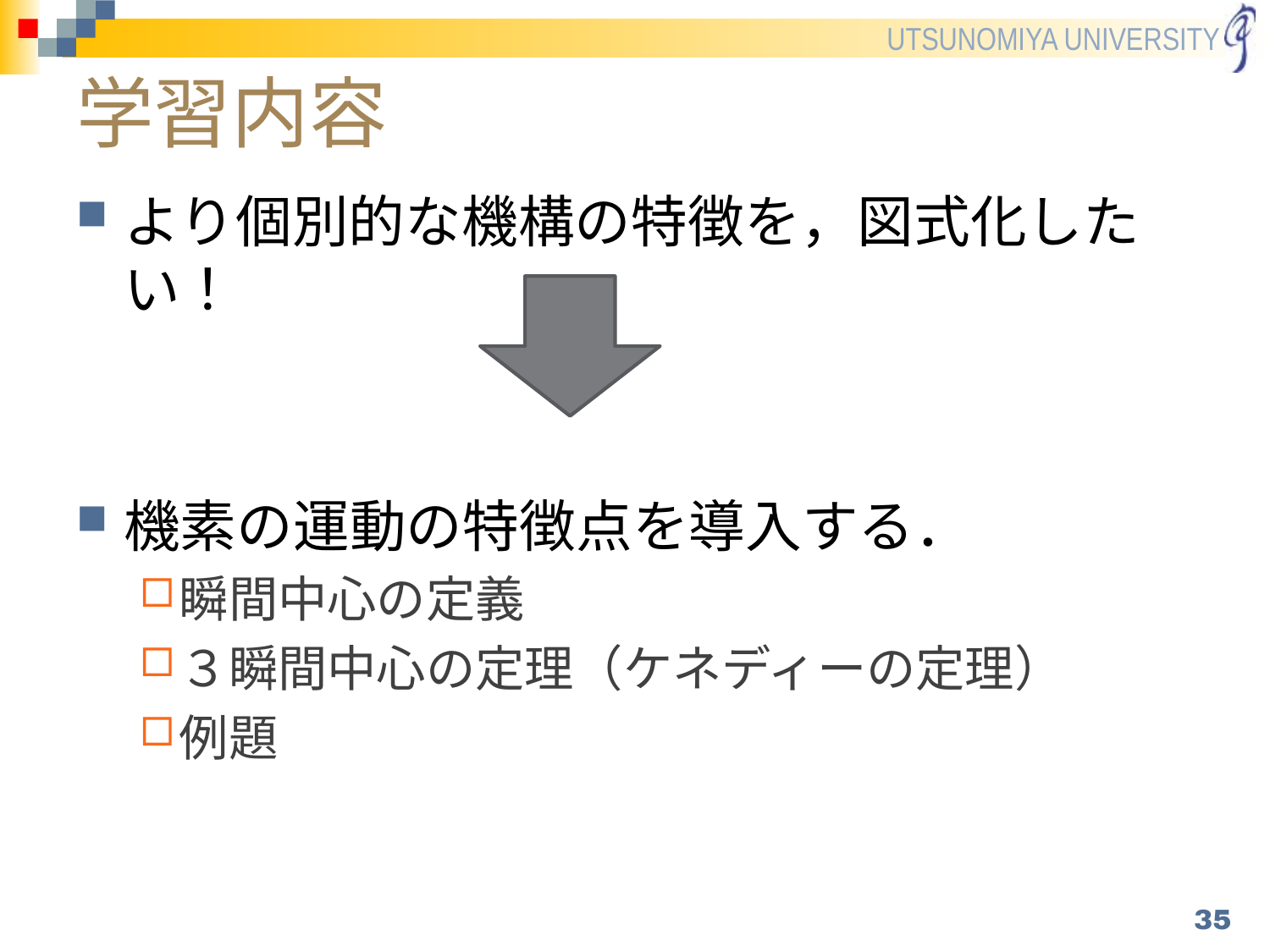

# 学習内容
より個別的な機構の特徴を，図式化したい！

機素の運動の特徴点を導入する．
瞬間中心の定義
３瞬間中心の定理（ケネディーの定理）
例題

35